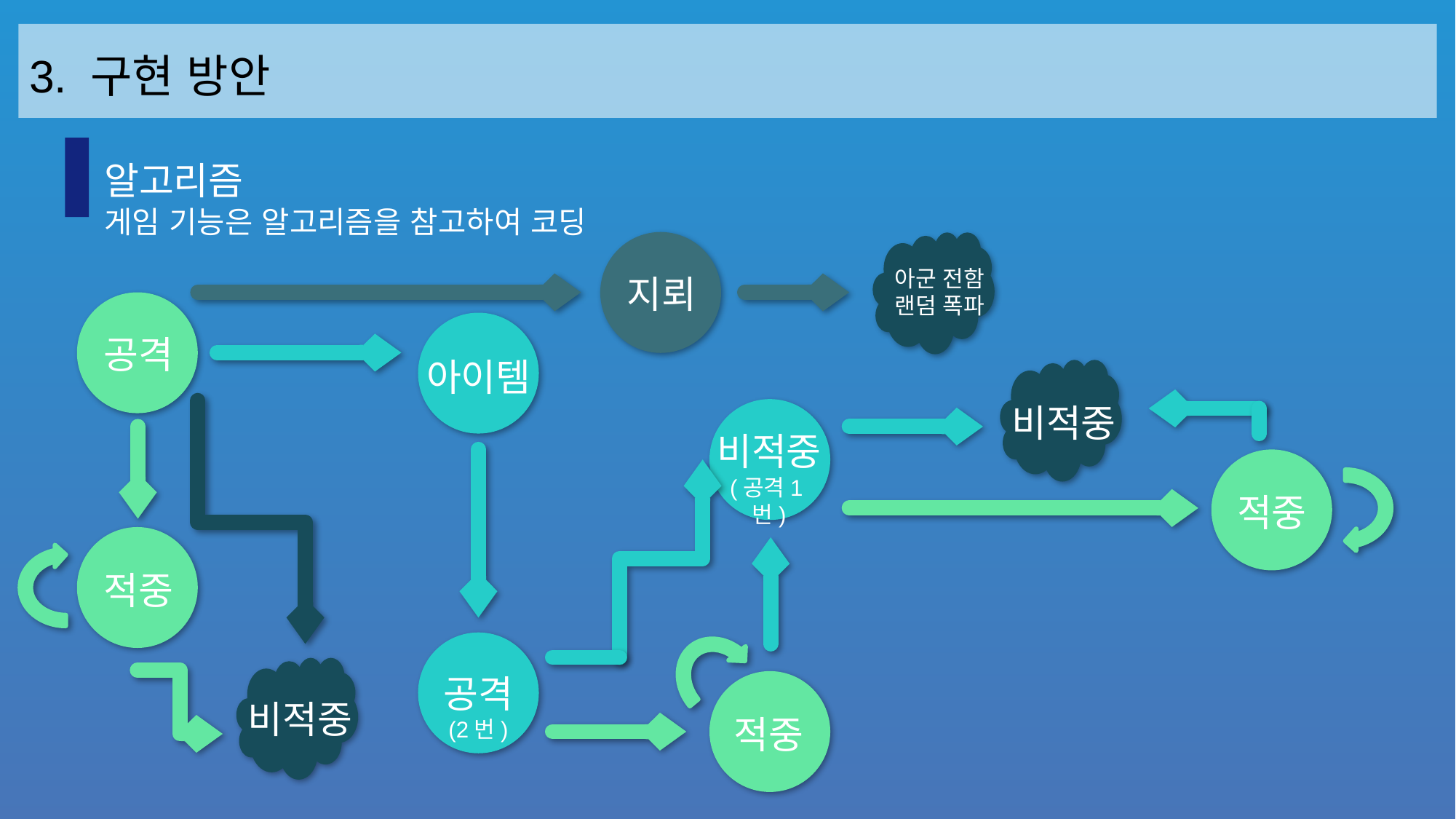

3. 구현 방안

알고리즘

게임 기능은 알고리즘을 참고하여 코딩

아군 전함
랜덤 폭파
지뢰

공격
아이템

비적중

비적중
(공격1번)

적중

적중

공격
(2번)

비적중
적중